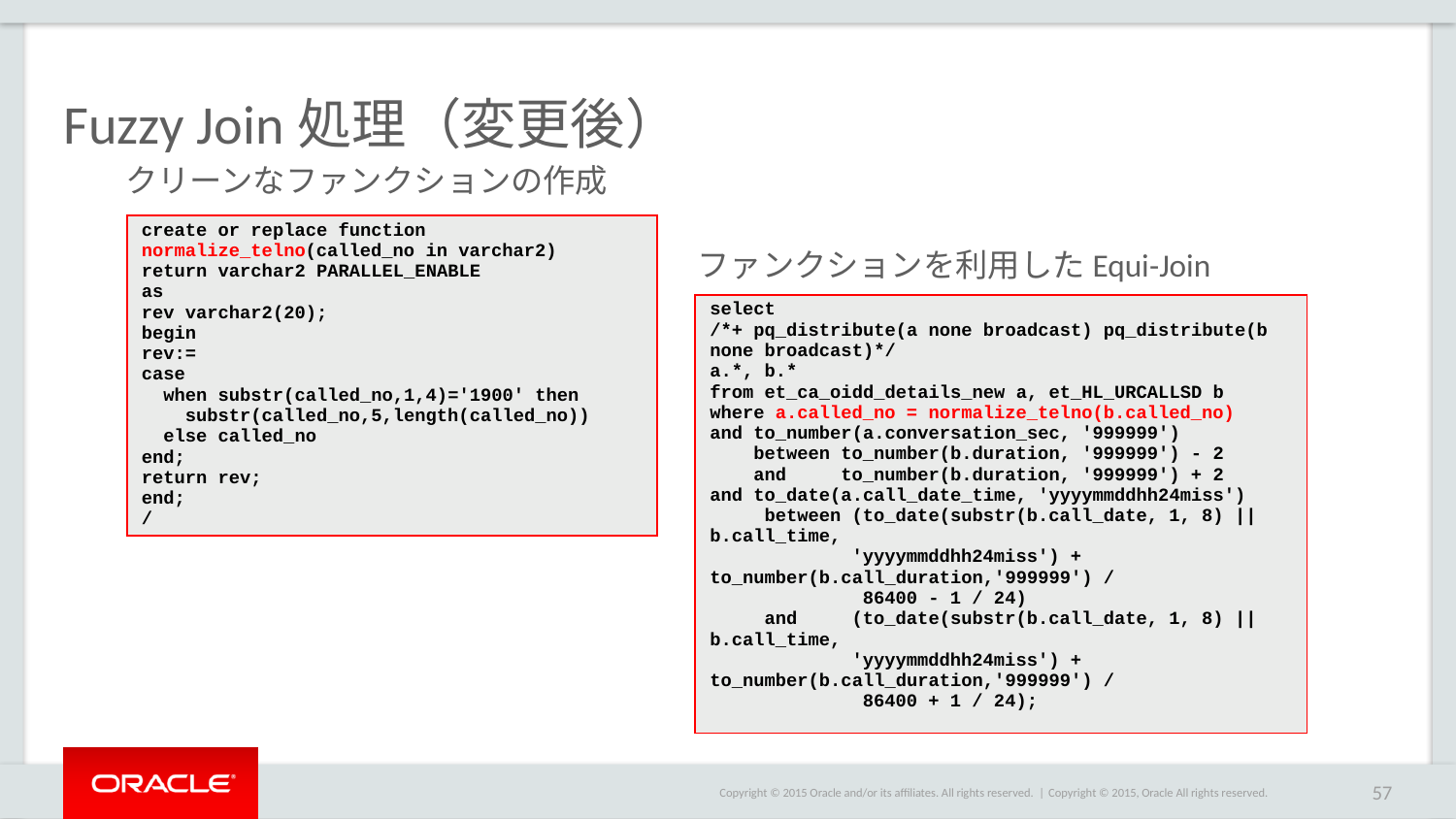

# Fuzzy Join処理（変更後）
クリーンなファンクションの作成

| create or replace function normalize\_telno(called\_no in varchar2) return varchar2 PARALLEL\_ENABLE as rev varchar2(20); begin rev:= case when substr(called\_no,1,4)='1900' then substr(called\_no,5,length(called\_no)) else called\_no end; return rev; end; / |
| --- |
ファンクションを利用したEqui-Join
| select /\*+ pq\_distribute(a none broadcast) pq\_distribute(b none broadcast)\*/ a.\*, b.\* from et\_ca\_oidd\_details\_new a, et\_HL\_URCALLSD b where a.called\_no = normalize\_telno(b.called\_no) and to\_number(a.conversation\_sec, '999999') between to\_number(b.duration, '999999') - 2 and to\_number(b.duration, '999999') + 2 and to\_date(a.call\_date\_time, 'yyyymmddhh24miss') between (to\_date(substr(b.call\_date, 1, 8) || b.call\_time, 'yyyymmddhh24miss') + to\_number(b.call\_duration,'999999') / 86400 - 1 / 24) and (to\_date(substr(b.call\_date, 1, 8) || b.call\_time, 'yyyymmddhh24miss') + to\_number(b.call\_duration,'999999') / 86400 + 1 / 24); |
| --- |
Copyright © 2015, Oracle All rights reserved.
57